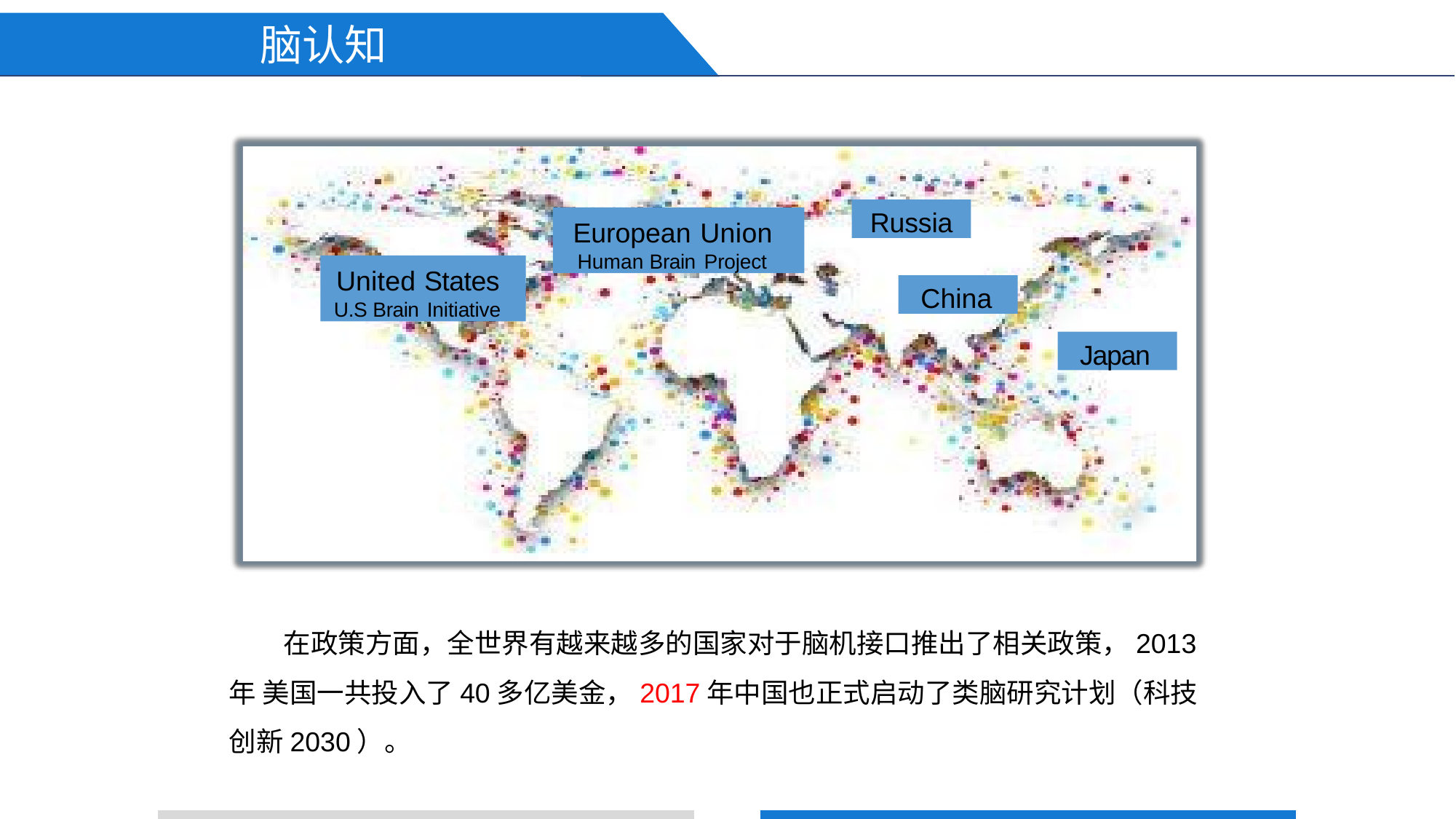

脑认知

Russia
European Union
Human Brain Project
United States
U.S Brain Initiative
China
Japan
在政策方面，全世界有越来越多的国家对于脑机接口推出了相关政策，2013年 美国一共投入了40多亿美金，2017年中国也正式启动了类脑研究计划（科技创新2030）。